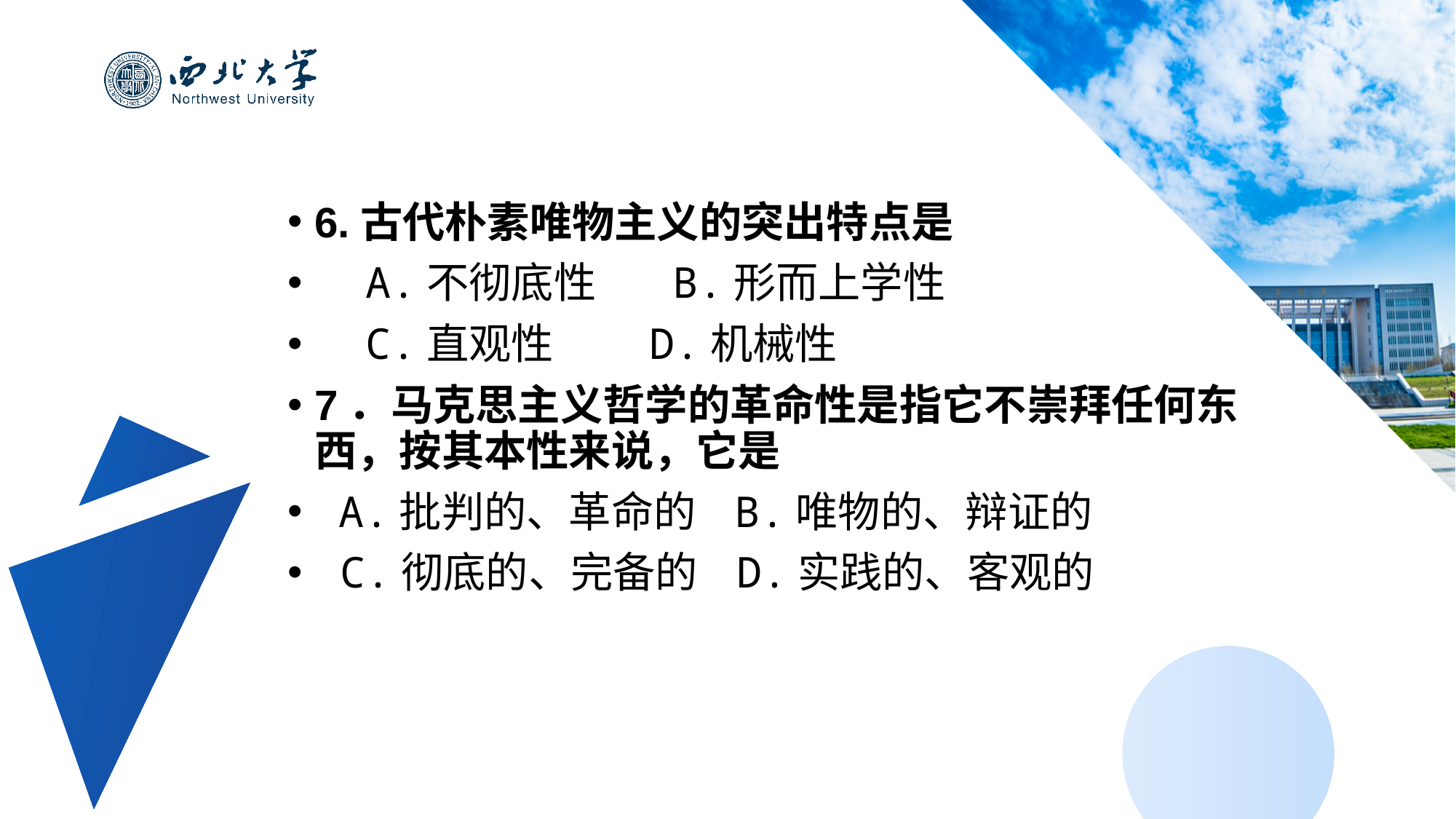

6.古代朴素唯物主义的突出特点是
  A.不彻底性       B.形而上学性
  C.直观性         D.机械性
7．马克思主义哲学的革命性是指它不崇拜任何东西，按其本性来说，它是
  A.批判的、革命的   B.唯物的、辩证的
 C.彻底的、完备的   D.实践的、客观的